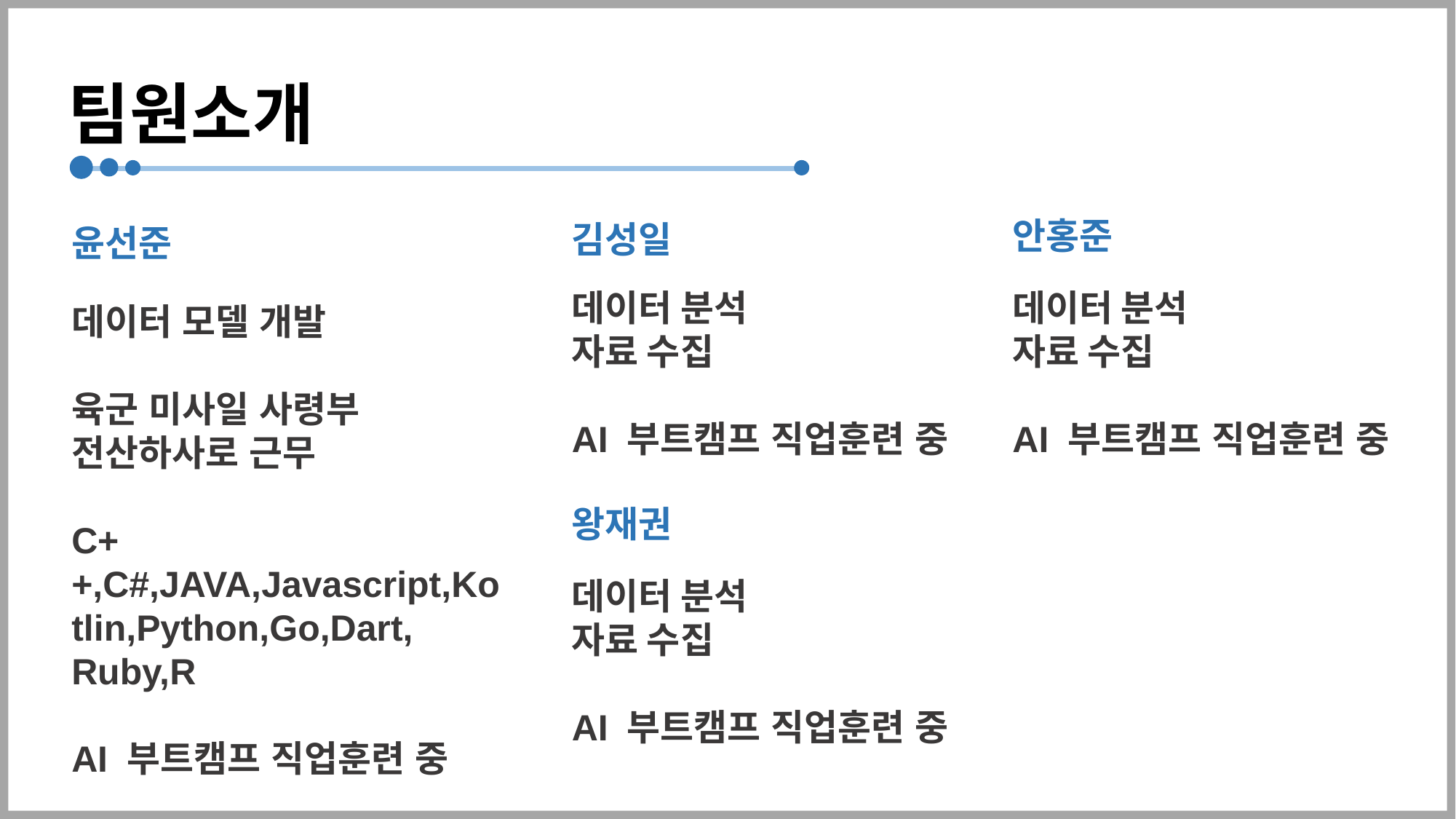

# 팀원소개
안홍준
김성일
윤선준
데이터 분석
자료 수집

AI 부트캠프 직업훈련 중

데이터 분석
자료 수집

AI 부트캠프 직업훈련 중

데이터 모델 개발
육군 미사일 사령부
전산하사로 근무
C++,C#,JAVA,Javascript,Kotlin,Python,Go,Dart,
Ruby,R
AI 부트캠프 직업훈련 중
왕재권
데이터 분석
자료 수집

AI 부트캠프 직업훈련 중